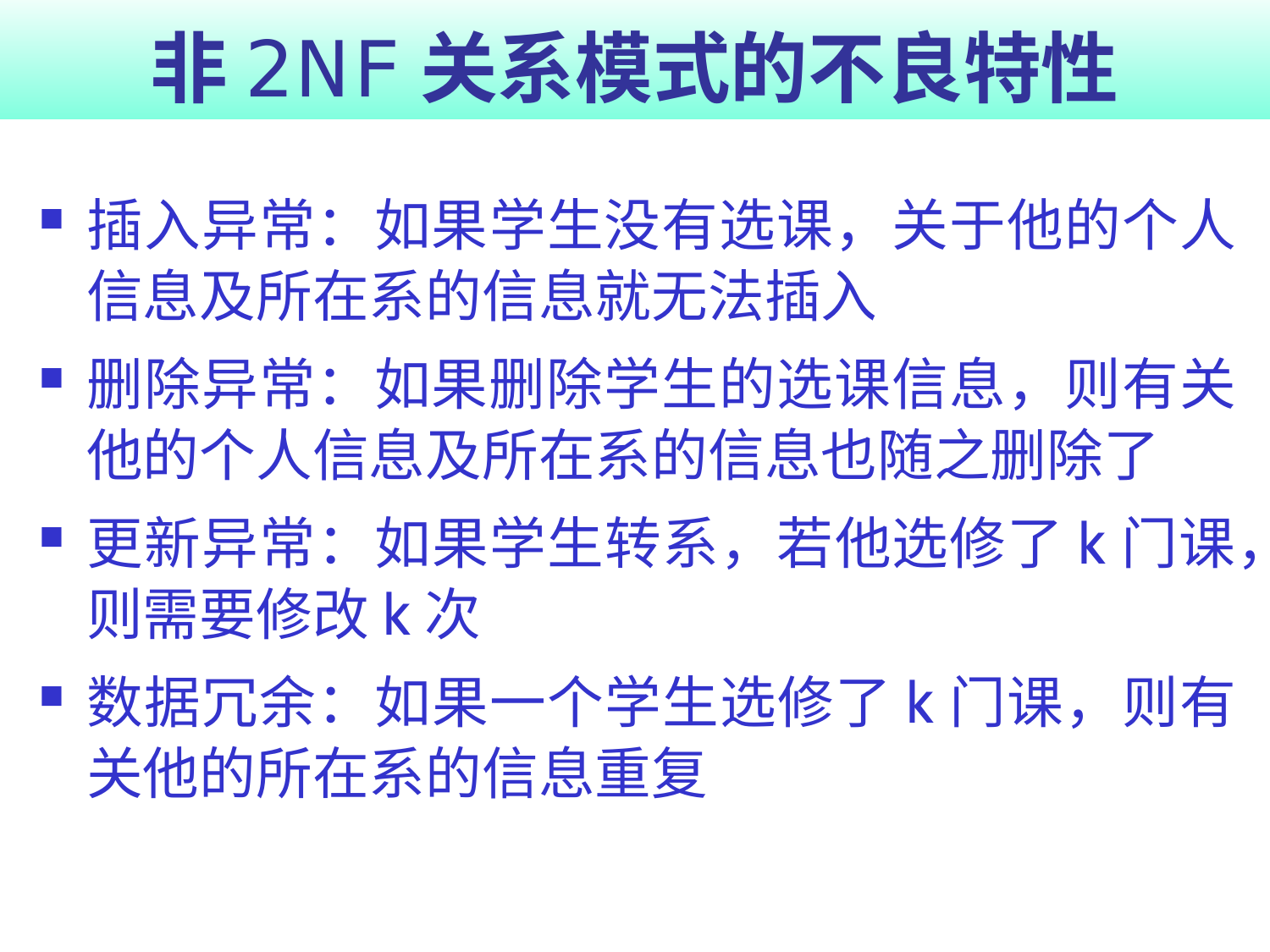

# 非2NF关系模式的不良特性
插入异常：如果学生没有选课，关于他的个人信息及所在系的信息就无法插入
删除异常：如果删除学生的选课信息，则有关他的个人信息及所在系的信息也随之删除了
更新异常：如果学生转系，若他选修了k门课，则需要修改k次
数据冗余：如果一个学生选修了k门课，则有关他的所在系的信息重复